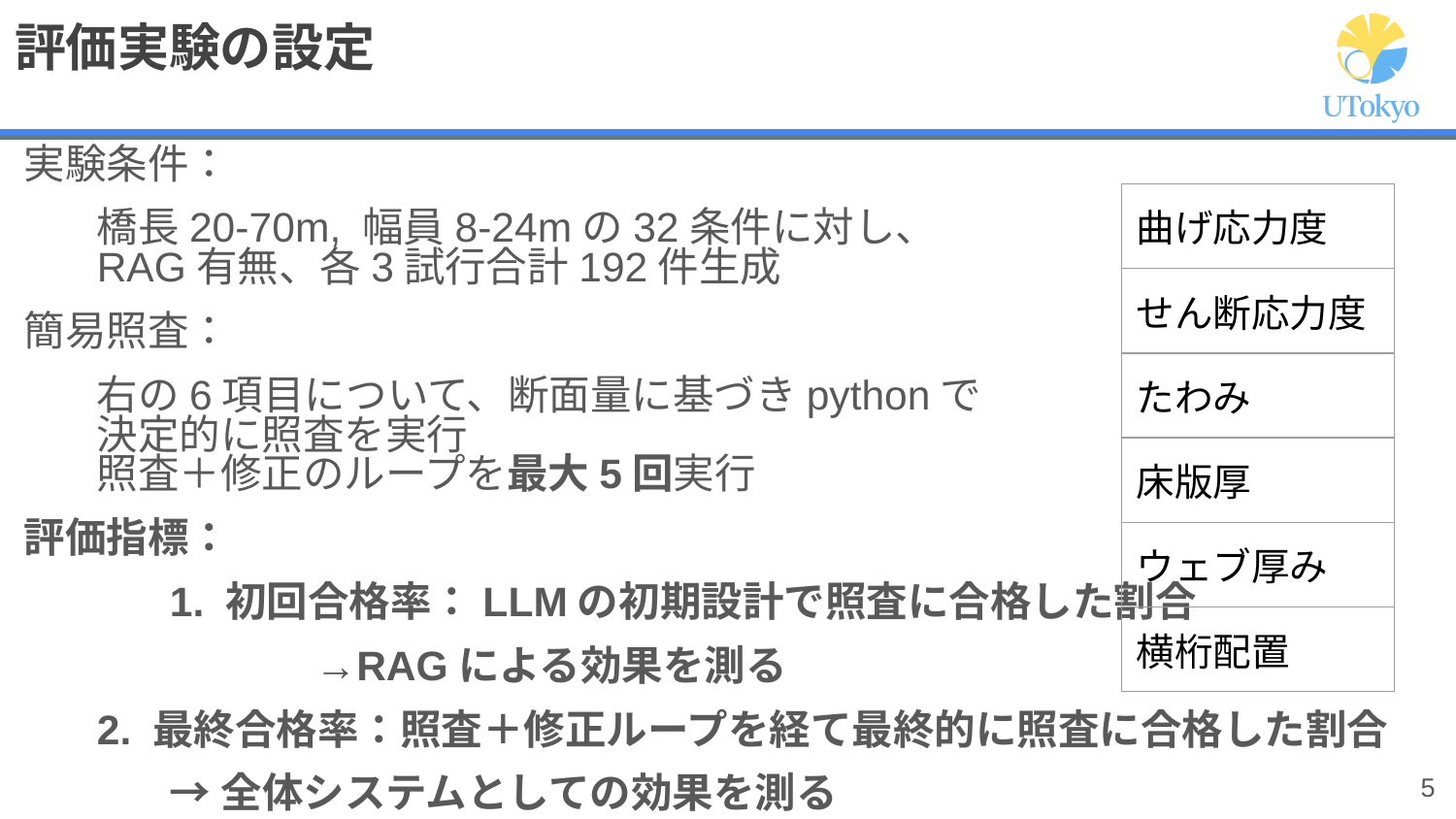

# 評価実験の設定

実験条件：
橋長20-70m, 幅員8-24mの32条件に対し、
RAG有無、各3試行合計192件生成
簡易照査：
右の6項目について、断面量に基づきpythonで
決定的に照査を実行
照査＋修正のループを最大5回実行
評価指標：
	1. 初回合格率：LLMの初期設計で照査に合格した割合
		→RAGによる効果を測る
2. 最終合格率：照査＋修正ループを経て最終的に照査に合格した割合
	→全体システムとしての効果を測る

| 曲げ応力度 |
| --- |
| せん断応力度 |
| たわみ |
| 床版厚 |
| ウェブ厚み |
| 横桁配置 |
5